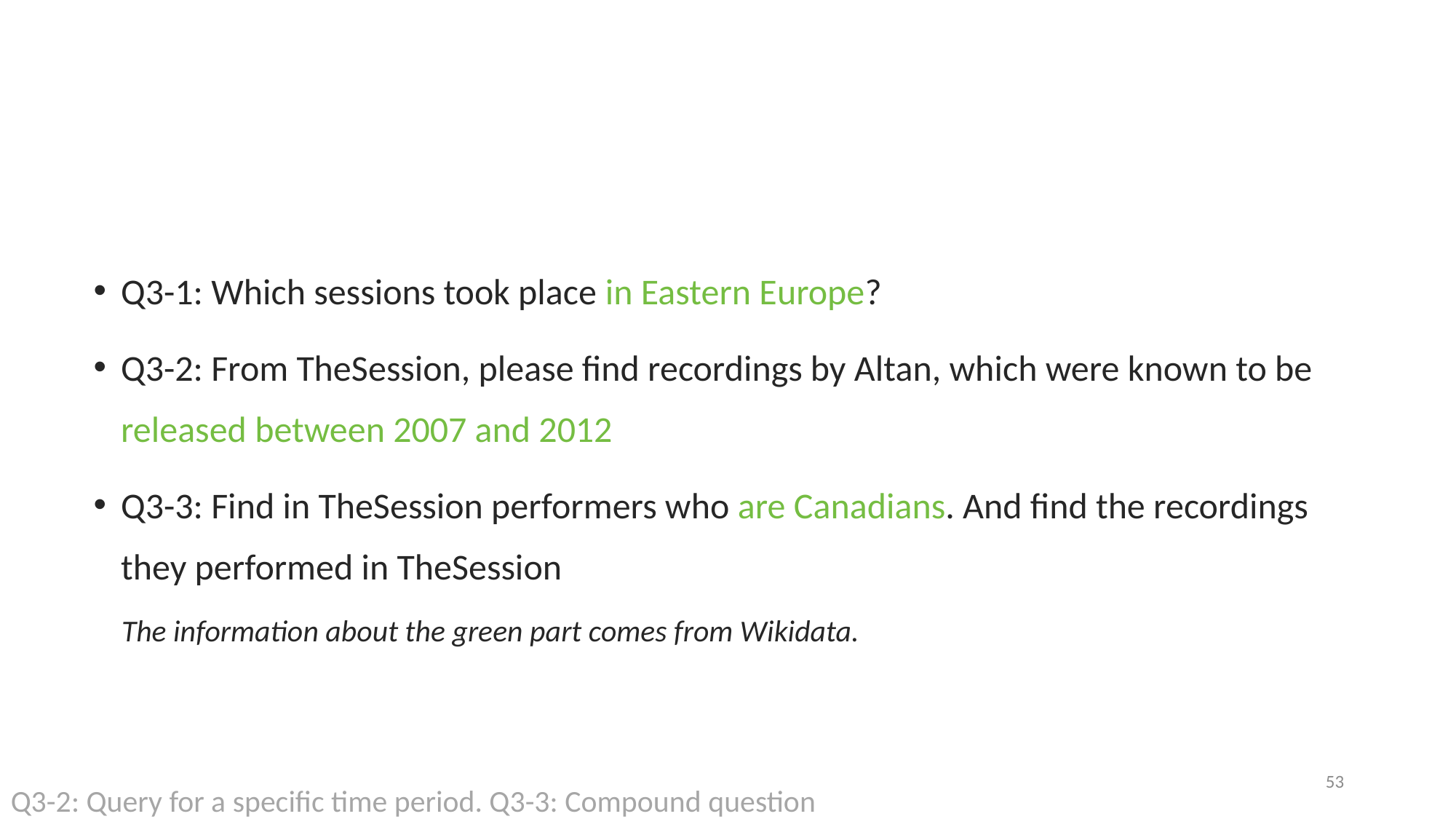

Q3-1: Which sessions took place in Eastern Europe?
Q3-2: From TheSession, please find recordings by Altan, which were known to be released between 2007 and 2012
Q3-3: Find in TheSession performers who are Canadians. And find the recordings they performed in TheSession
The information about the green part comes from Wikidata.
53
Q3-2: Query for a specific time period. Q3-3: Compound question
留意ChatGPT对同义词（synonyms）的敏感度. eg:published released